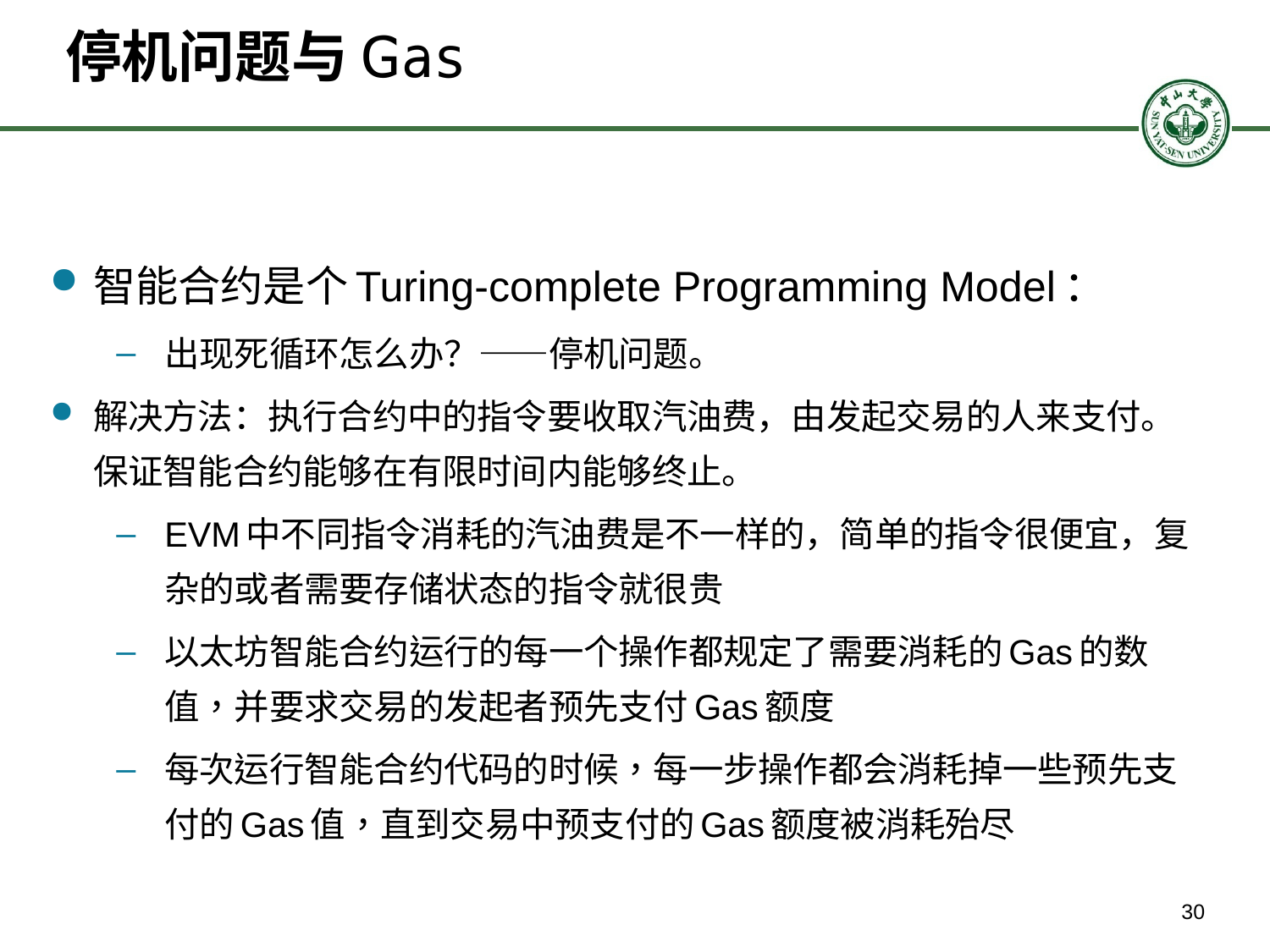

# 停机问题与Gas
智能合约是个Turing-complete Programming Model：
出现死循环怎么办？——停机问题。
解决方法：执行合约中的指令要收取汽油费，由发起交易的人来支付。保证智能合约能够在有限时间内能够终止。
EVM中不同指令消耗的汽油费是不一样的，简单的指令很便宜，复杂的或者需要存储状态的指令就很贵
以太坊智能合约运行的每一个操作都规定了需要消耗的Gas的数值，并要求交易的发起者预先支付Gas额度
每次运行智能合约代码的时候，每一步操作都会消耗掉一些预先支付的Gas值，直到交易中预支付的Gas额度被消耗殆尽